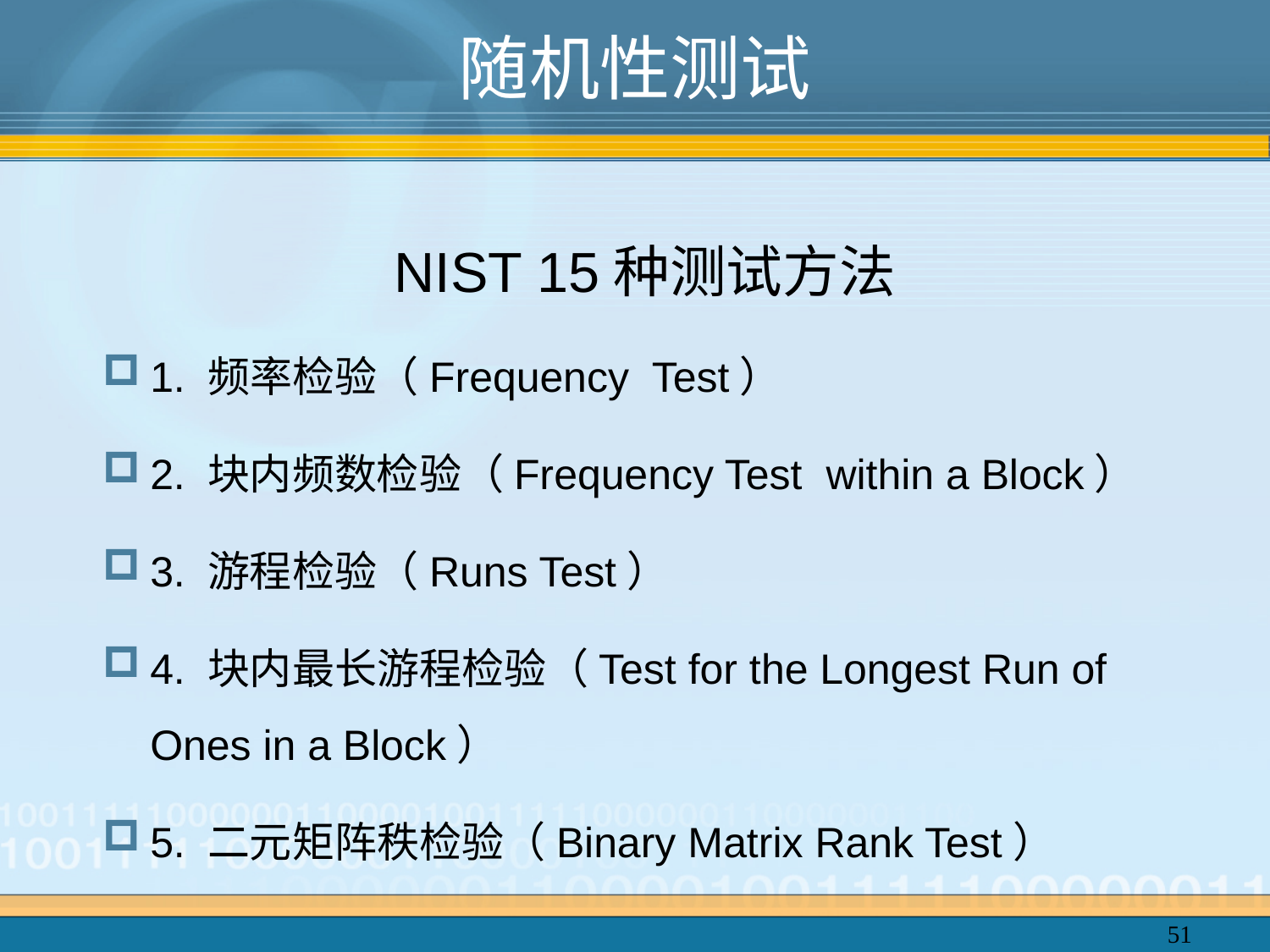

# 随机性测试
NIST 15种测试方法
1. 频率检验（Frequency  Test）
2. 块内频数检验（Frequency Test  within a Block）
3. 游程检验（Runs Test）
4. 块内最长游程检验（Test for the Longest Run of Ones in a Block）
5. 二元矩阵秩检验（Binary Matrix Rank Test）
51